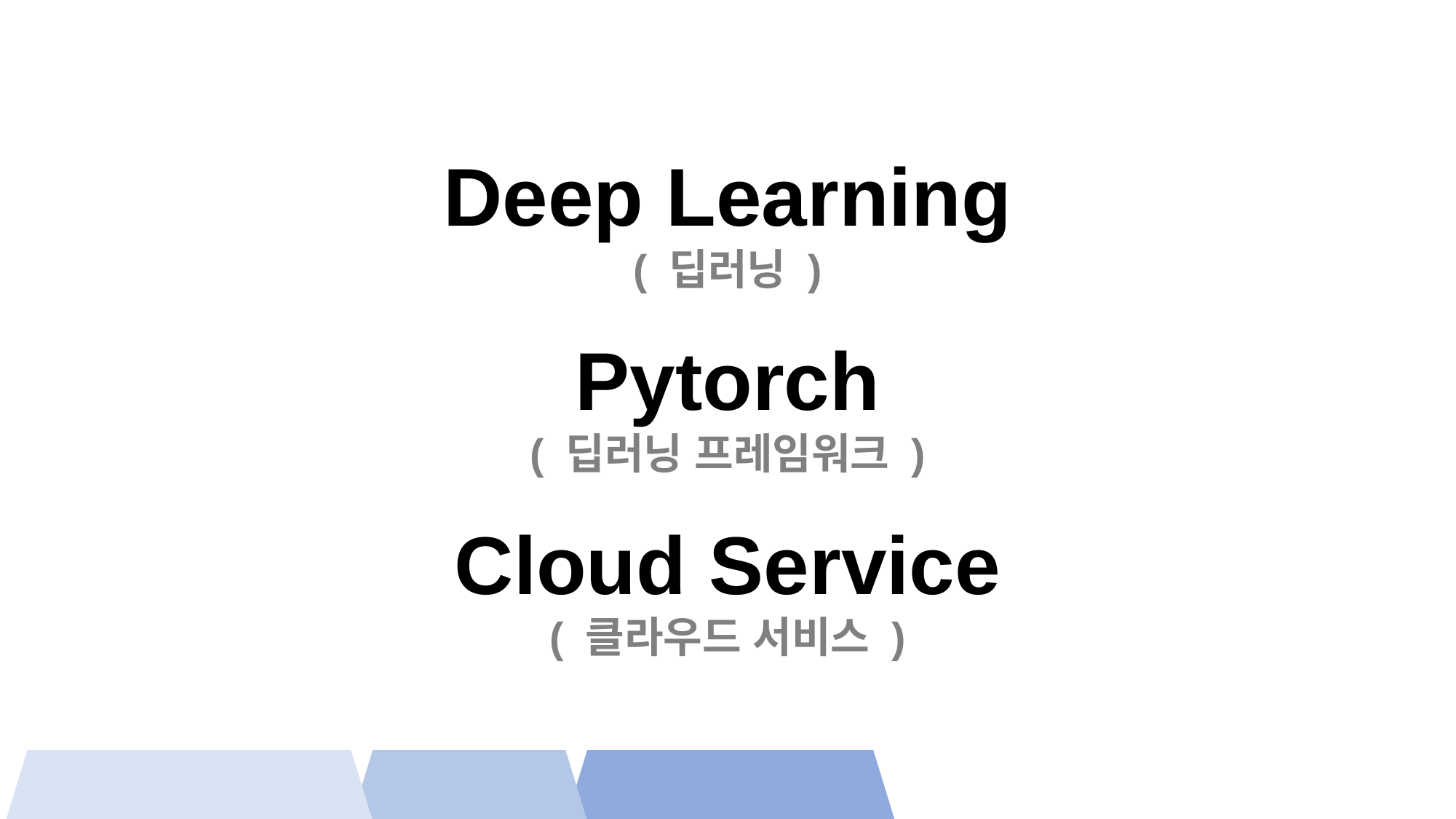

Deep Learning
( 딥러닝 )
Pytorch
( 딥러닝 프레임워크 )
Cloud Service
( 클라우드 서비스 )